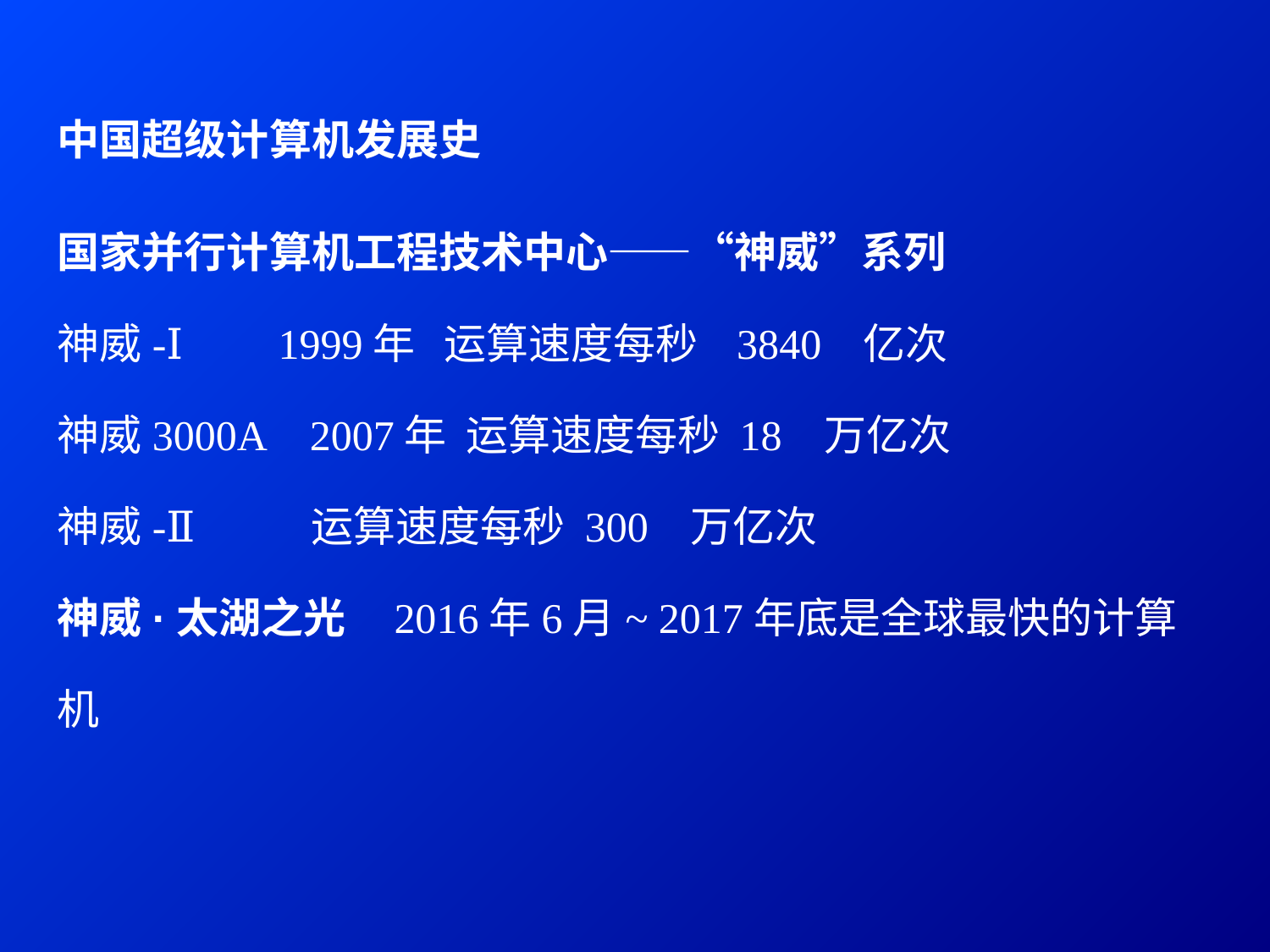

中国超级计算机发展史
国家并行计算机工程技术中心——“神威”系列
神威-Ⅰ         1999年   运算速度每秒   3840   亿次
神威3000A    2007年  运算速度每秒 18   万亿次
神威-Ⅱ          运算速度每秒 300   万亿次
神威·太湖之光    2016年6月~ 2017年底是全球最快的计算机